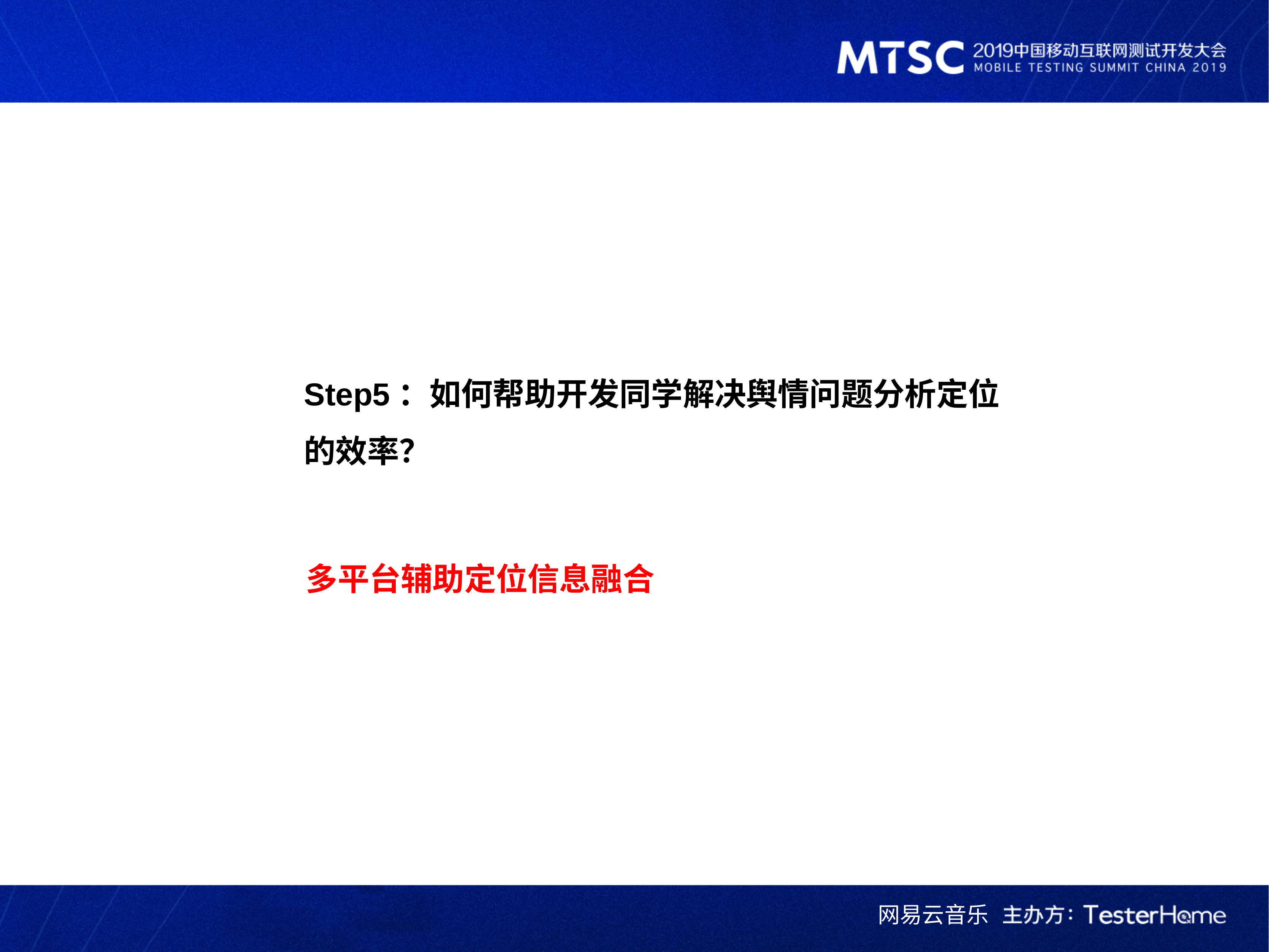

Step5：如何帮助开发同学解决舆情问题分析定位的效率？
多平台辅助定位信息融合
网易云音乐